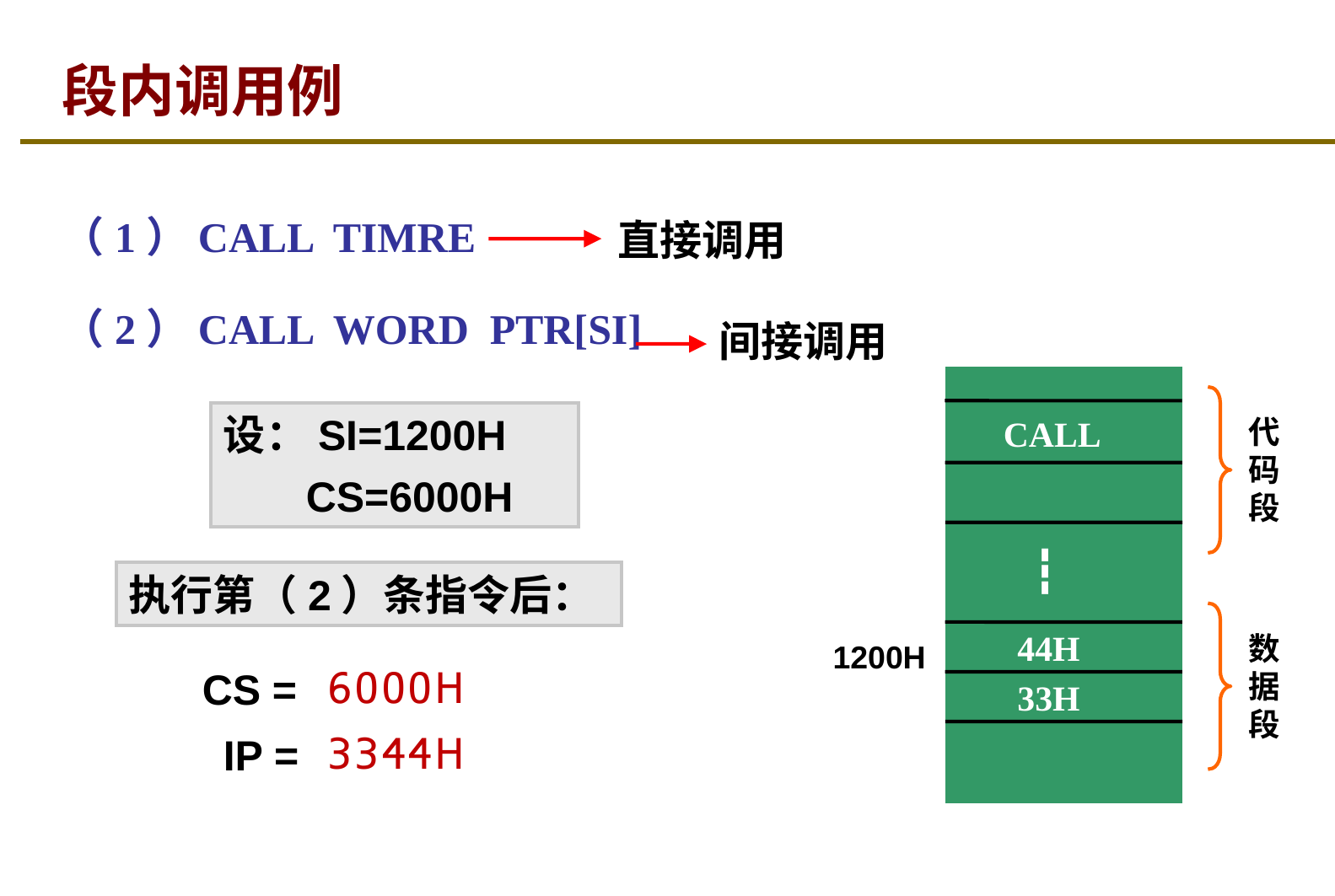

# 段内调用例
（1）CALL  TIMRE
（2）CALL  WORD  PTR[SI]
直接调用

间接调用

设：SI=1200H
       CS=6000H
代码段
CALL

┇
执行第（2）条指令后：

44H

数据段
1200H
6000H
CS =
33H

3344H

IP =